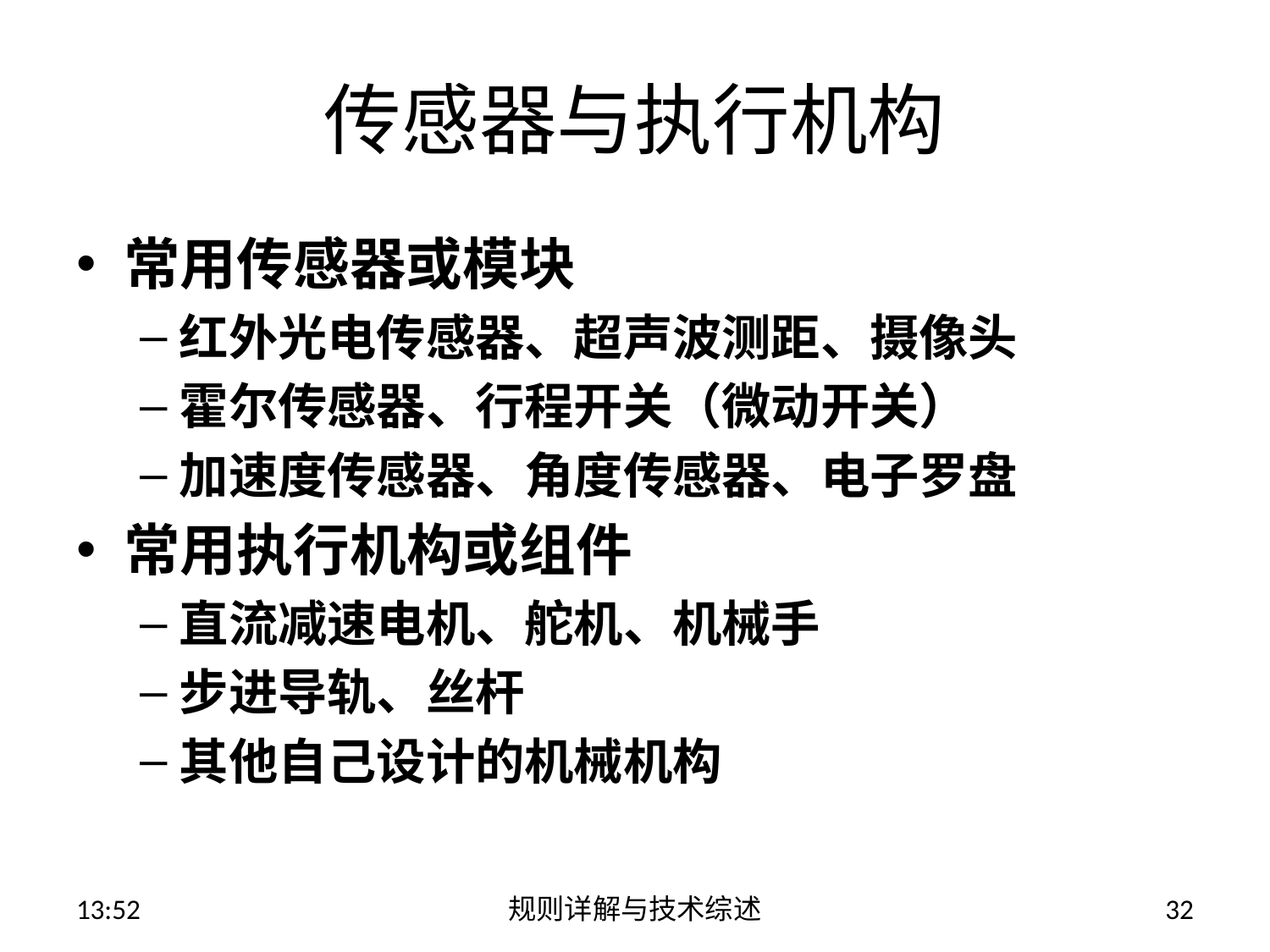

# 传感器与执行机构
常用传感器或模块
红外光电传感器、超声波测距、摄像头
霍尔传感器、行程开关（微动开关）
加速度传感器、角度传感器、电子罗盘
常用执行机构或组件
直流减速电机、舵机、机械手
步进导轨、丝杆
其他自己设计的机械机构
13:52
规则详解与技术综述
32